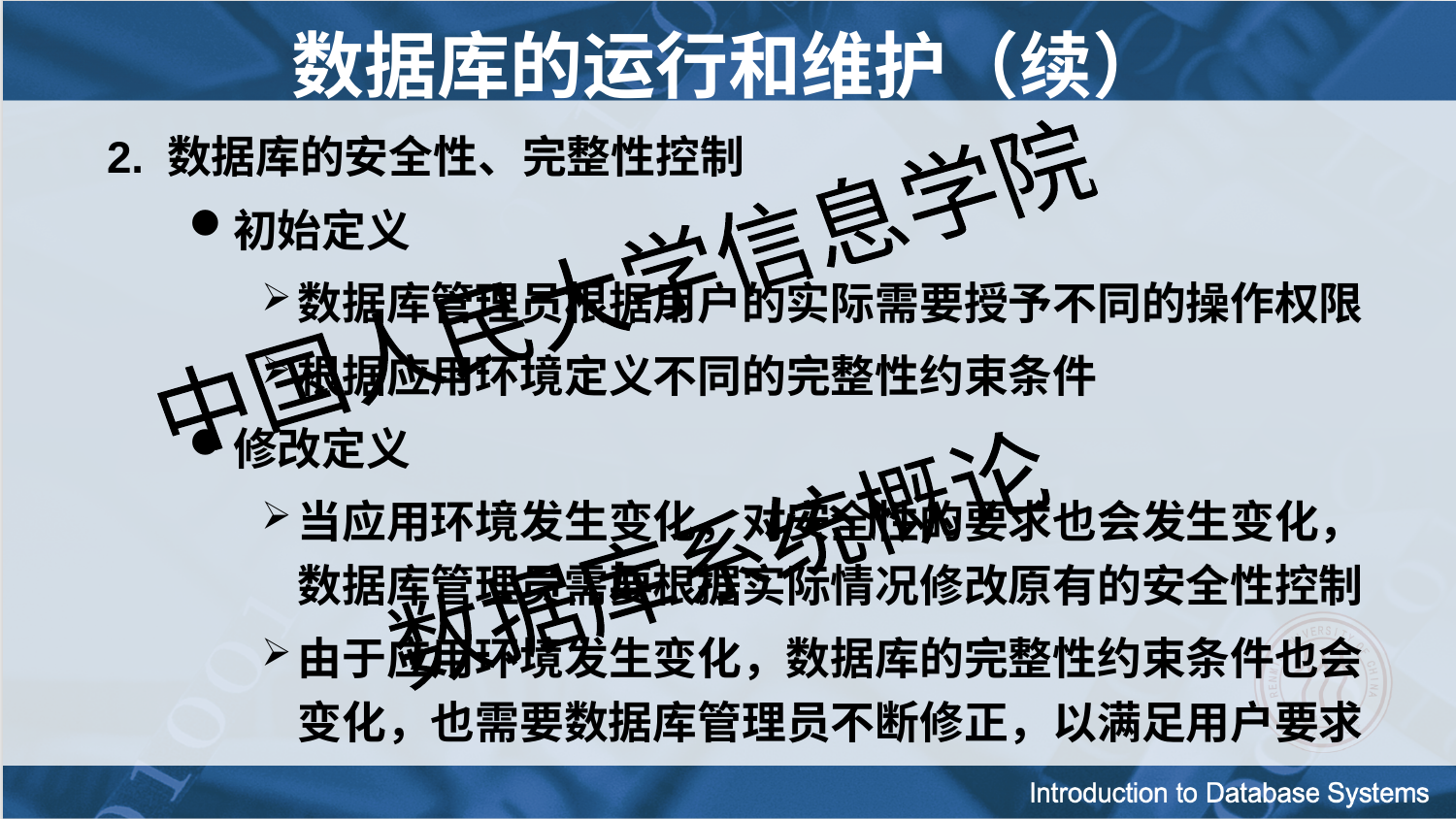

数据库的运行和维护（续）
2. 数据库的安全性、完整性控制
初始定义
数据库管理员根据用户的实际需要授予不同的操作权限
根据应用环境定义不同的完整性约束条件
修改定义
当应用环境发生变化，对安全性的要求也会发生变化，数据库管理员需要根据实际情况修改原有的安全性控制
由于应用环境发生变化，数据库的完整性约束条件也会变化，也需要数据库管理员不断修正，以满足用户要求